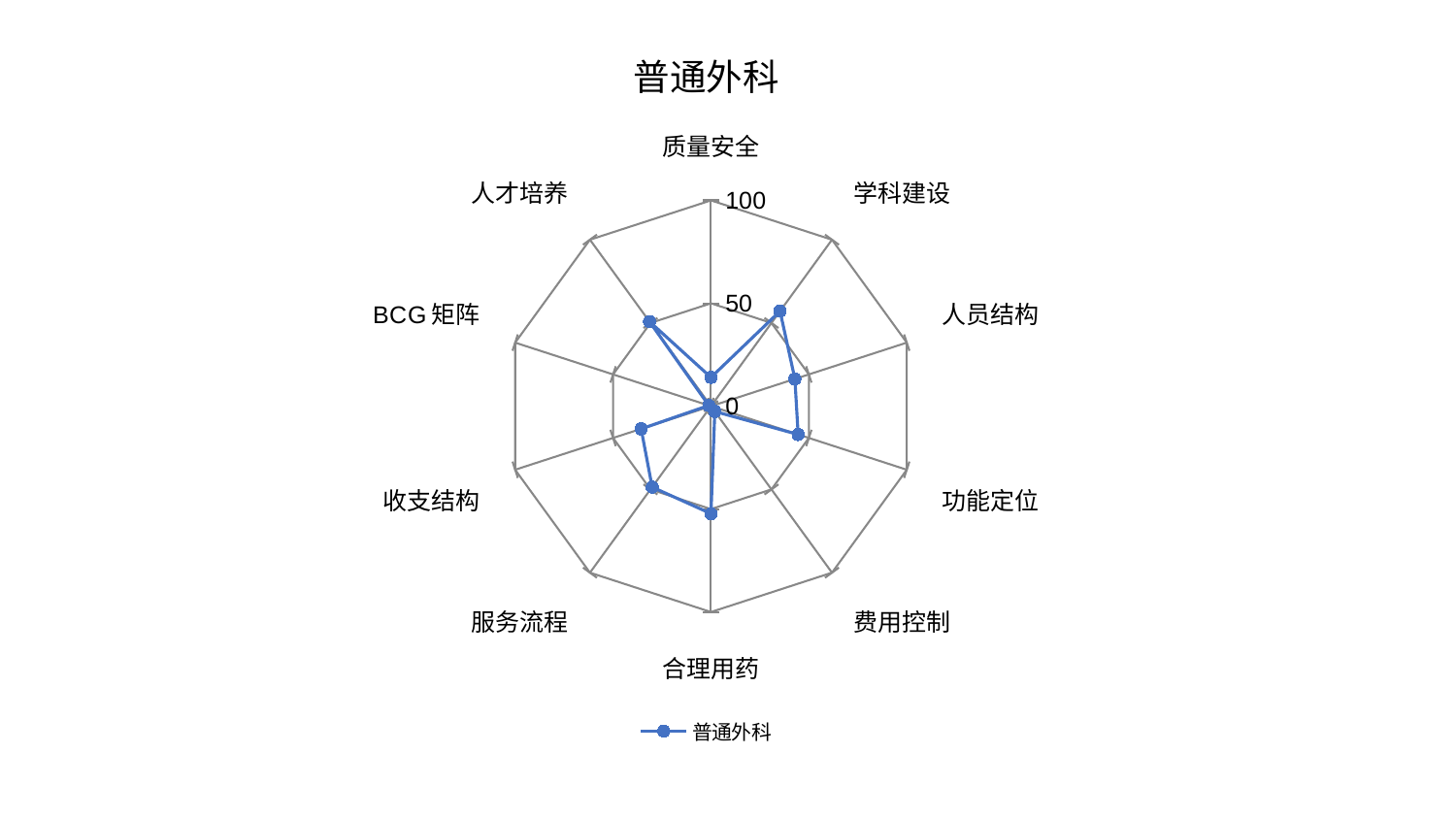

### Chart: 普通外科

| Category | 普通外科 |
|---|---|
| 质量安全 | 13.984894703686155 |
| 学科建设 | 57.10736597084745 |
| 人员结构 | 42.85547542120701 |
| 功能定位 | 44.52558727336147 |
| 费用控制 | 3.187759659994103 |
| 合理用药 | 52.206065652857404 |
| 服务流程 | 48.606614922765644 |
| 收支结构 | 35.682550816054544 |
| BCG矩阵 | 1.104402219068605 |
| 人才培养 | 50.79558712098964 |
122